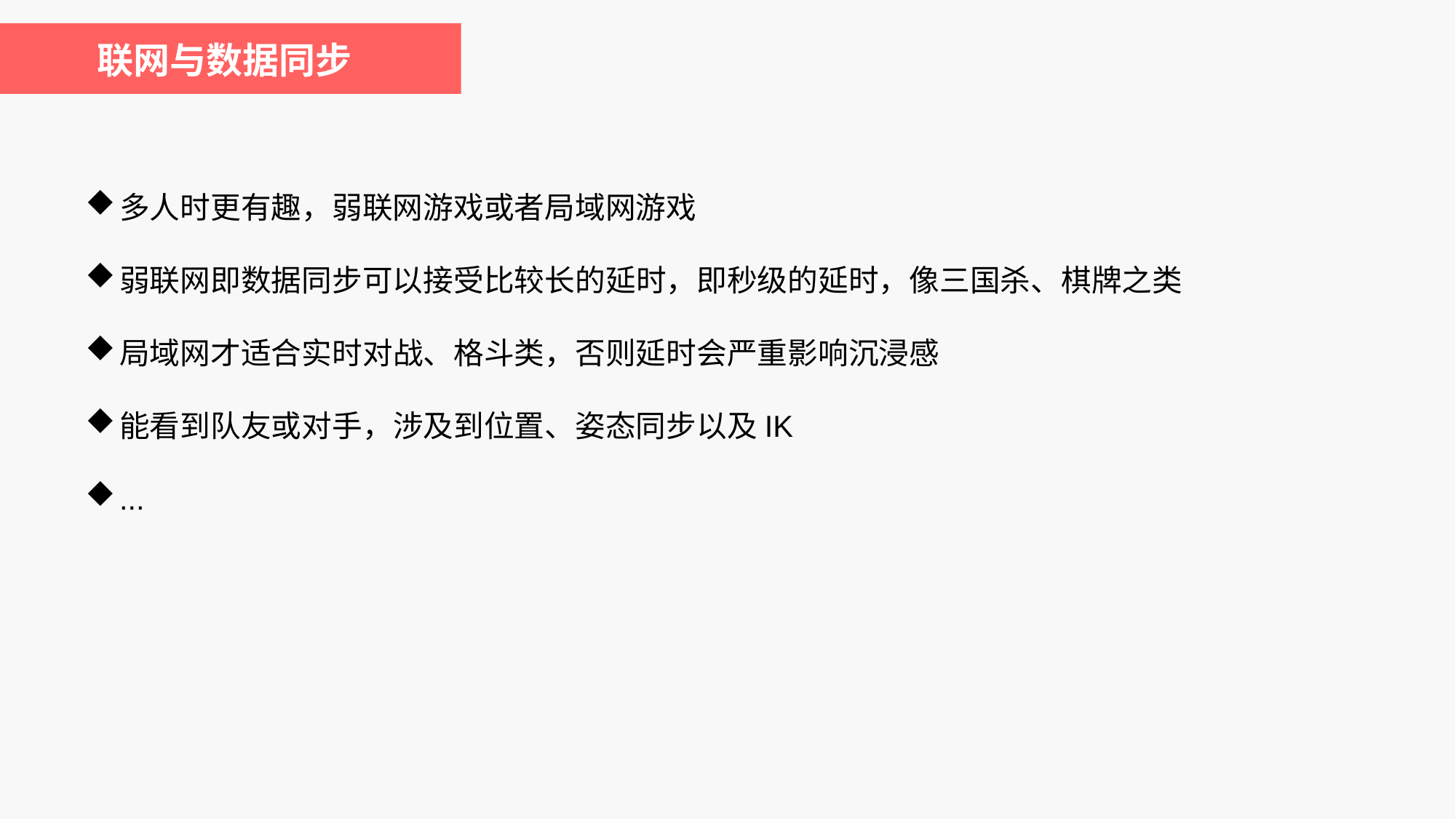

联网与数据同步
多人时更有趣，弱联网游戏或者局域网游戏

弱联网即数据同步可以接受比较长的延时，即秒级的延时，像三国杀、棋牌之类

局域网才适合实时对战、格斗类，否则延时会严重影响沉浸感

能看到队友或对手，涉及到位置、姿态同步以及IK

...